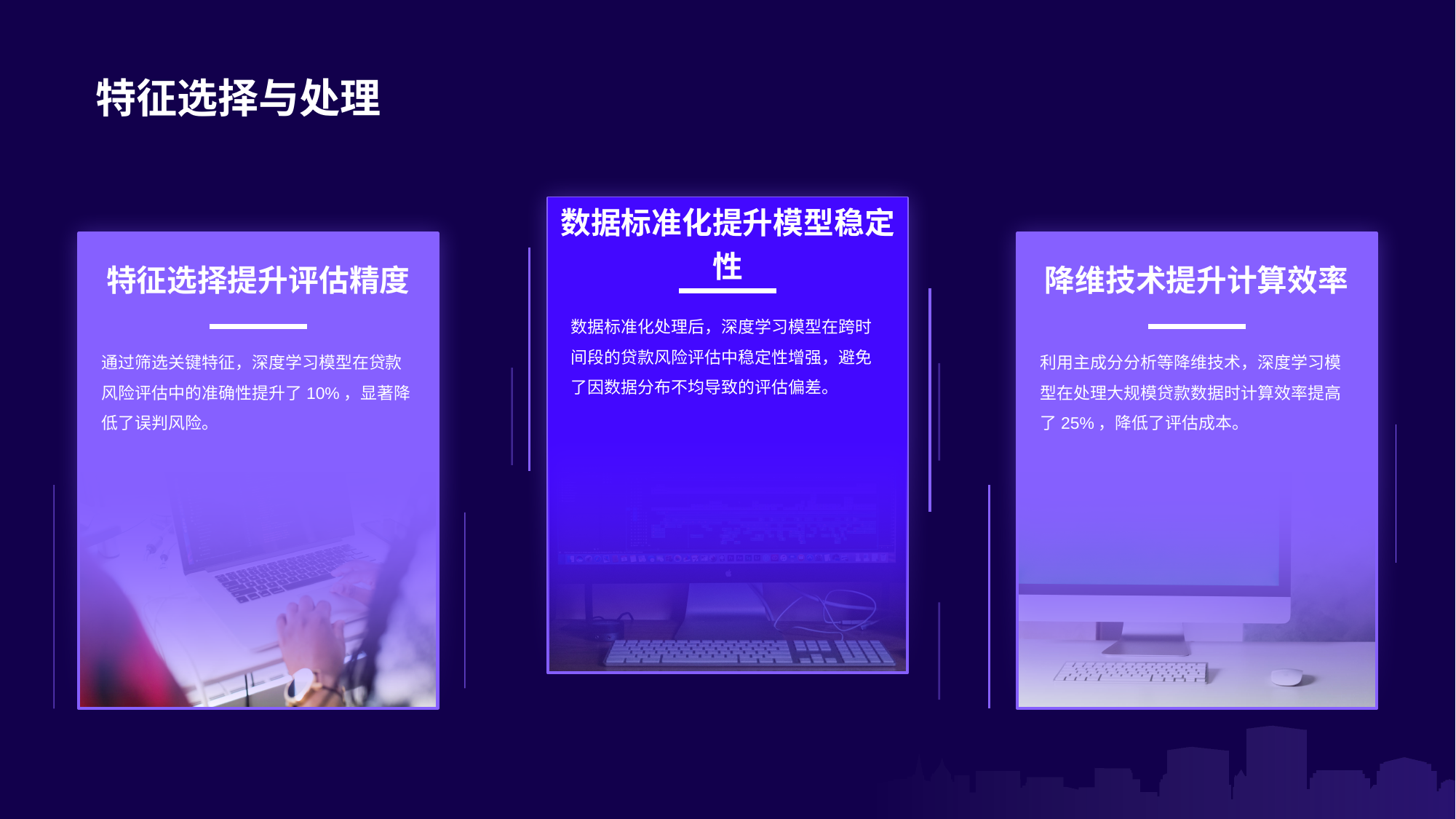

特征选择与处理
数据标准化提升模型稳定性

特征选择提升评估精度
降维技术提升计算效率

数据标准化处理后，深度学习模型在跨时间段的贷款风险评估中稳定性增强，避免了因数据分布不均导致的评估偏差。
通过筛选关键特征，深度学习模型在贷款风险评估中的准确性提升了10%，显著降低了误判风险。
利用主成分分析等降维技术，深度学习模型在处理大规模贷款数据时计算效率提高了25%，降低了评估成本。